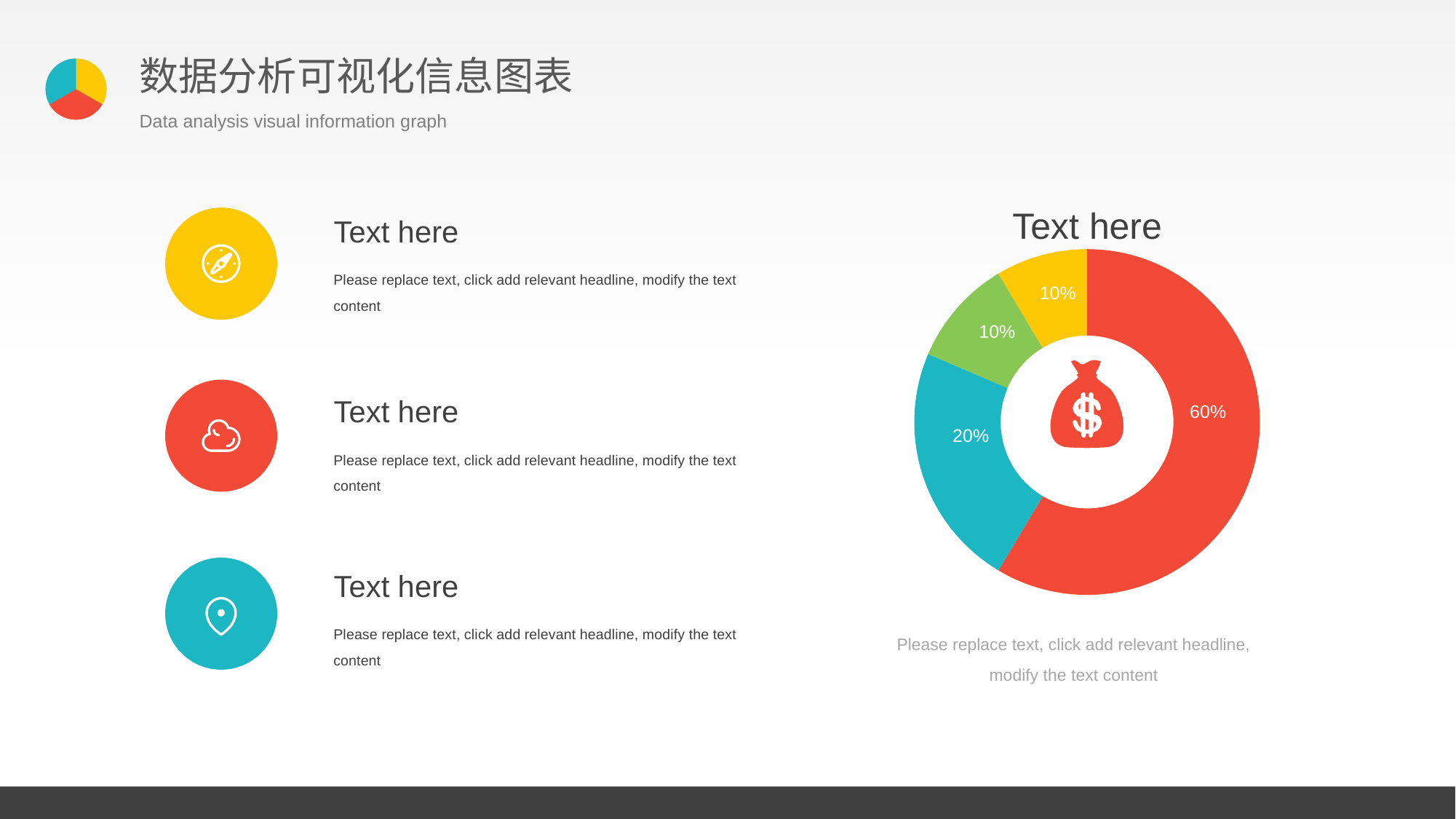

Text here
Text here
Please replace text, click add relevant headline, modify the text content

### Chart

| Category | 资金占比 |
|---|---|
| 技术开发 | 8.2 |
| 推广费用 | 3.2 |
| 设计费用 | 1.4 |
| 人力成本 | 1.2 |
10%
10%

60%
20%

Text here
Please replace text, click add relevant headline, modify the text content

Text here
Please replace text, click add relevant headline, modify the text content
Please replace text, click add relevant headline, modify the text content